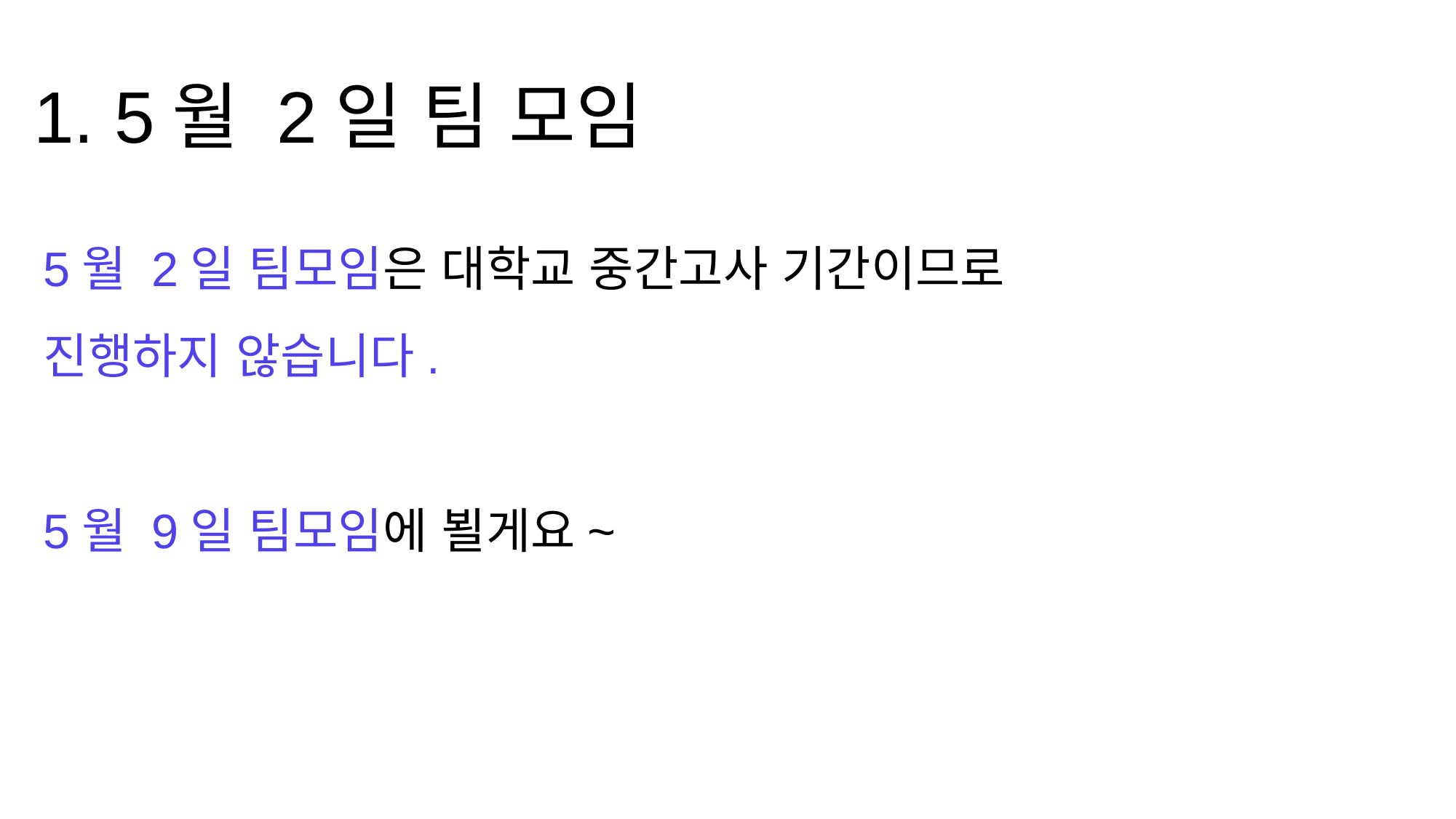

1. 5월 2일 팀 모임
5월 2일 팀모임은 대학교 중간고사 기간이므로
진행하지 않습니다.

5월 9일 팀모임에 뵐게요~